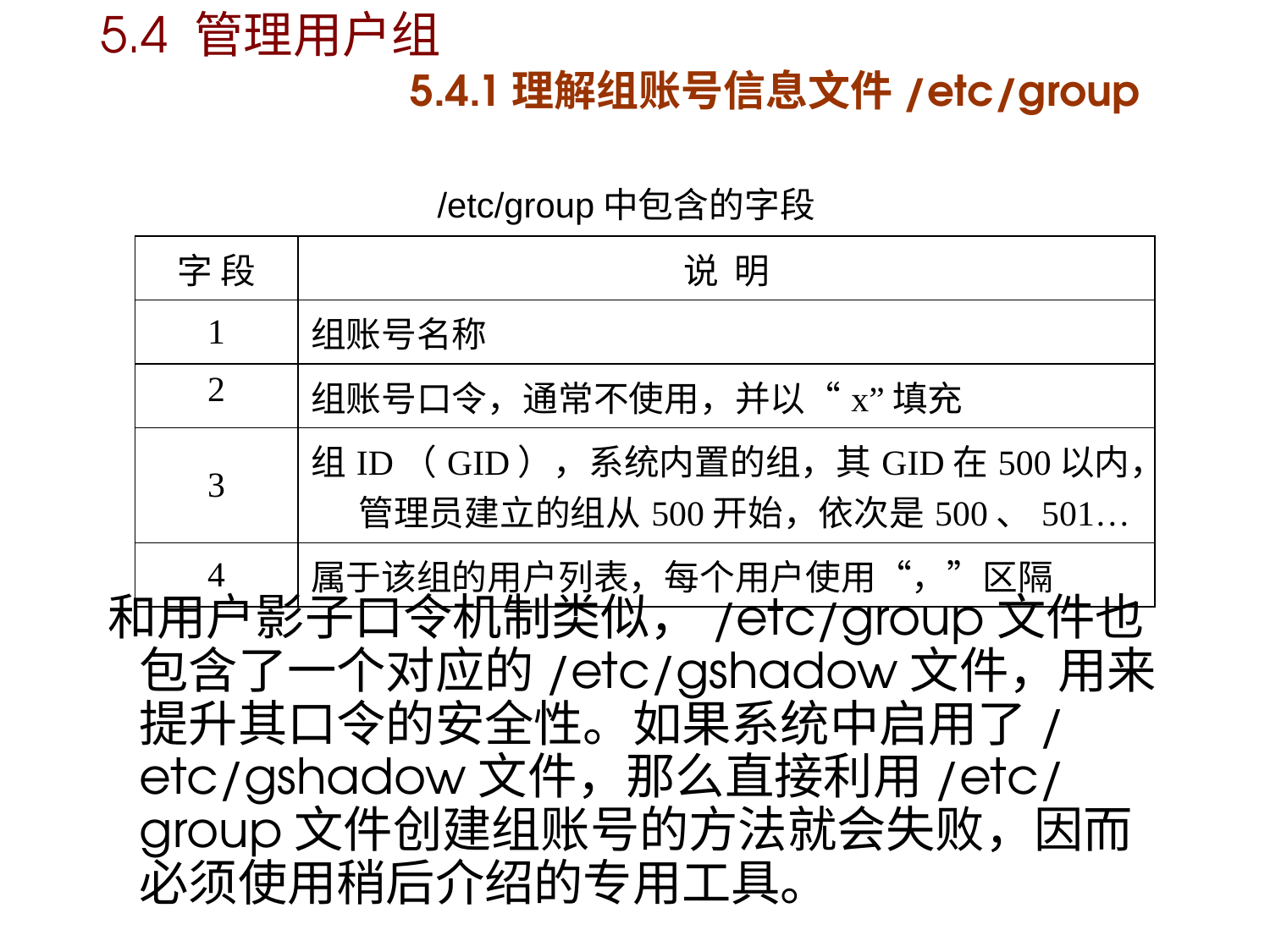

# 5.4 管理用户组 5.4.1理解组账号信息文件/etc/group
/etc/group中包含的字段
| 字 段 | 说 明 |
| --- | --- |
| 1 | 组账号名称 |
| 2 | 组账号口令，通常不使用，并以“x”填充 |
| 3 | 组ID（GID），系统内置的组，其GID在500以内，管理员建立的组从500开始，依次是500、501… |
| 4 | 属于该组的用户列表，每个用户使用“，”区隔 |
和用户影子口令机制类似，/etc/group文件也包含了一个对应的/etc/gshadow文件，用来提升其口令的安全性。如果系统中启用了/etc/gshadow文件，那么直接利用/etc/group文件创建组账号的方法就会失败，因而必须使用稍后介绍的专用工具。